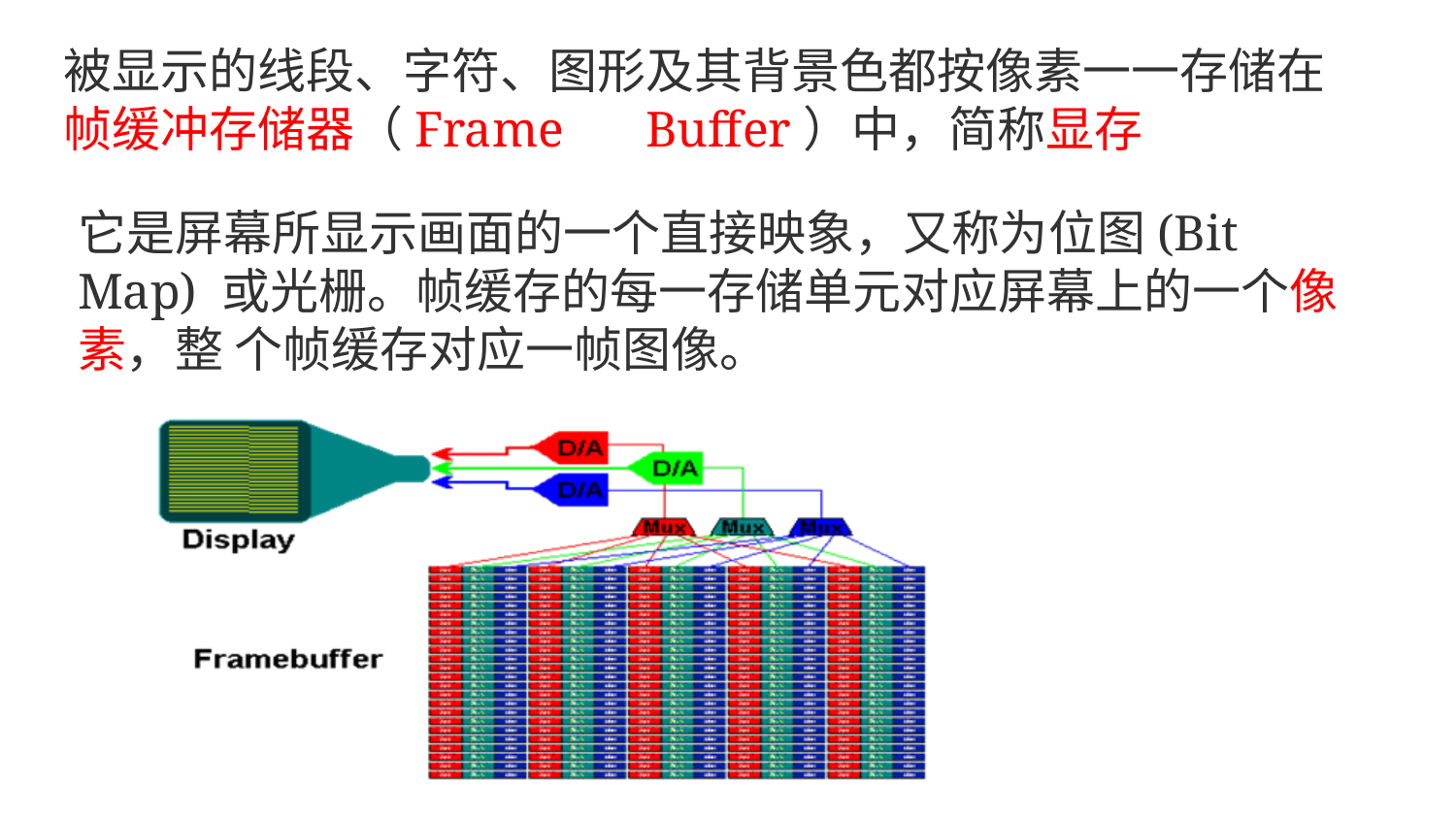

被显示的线段、字符、图形及其背景色都按像素一一存储在 帧缓冲存储器（Frame	Buffer）中，简称显存

它是屏幕所显示画面的一个直接映象，又称为位图(Bit	Map) 或光栅。帧缓存的每一存储单元对应屏幕上的一个像素，整 个帧缓存对应一帧图像。